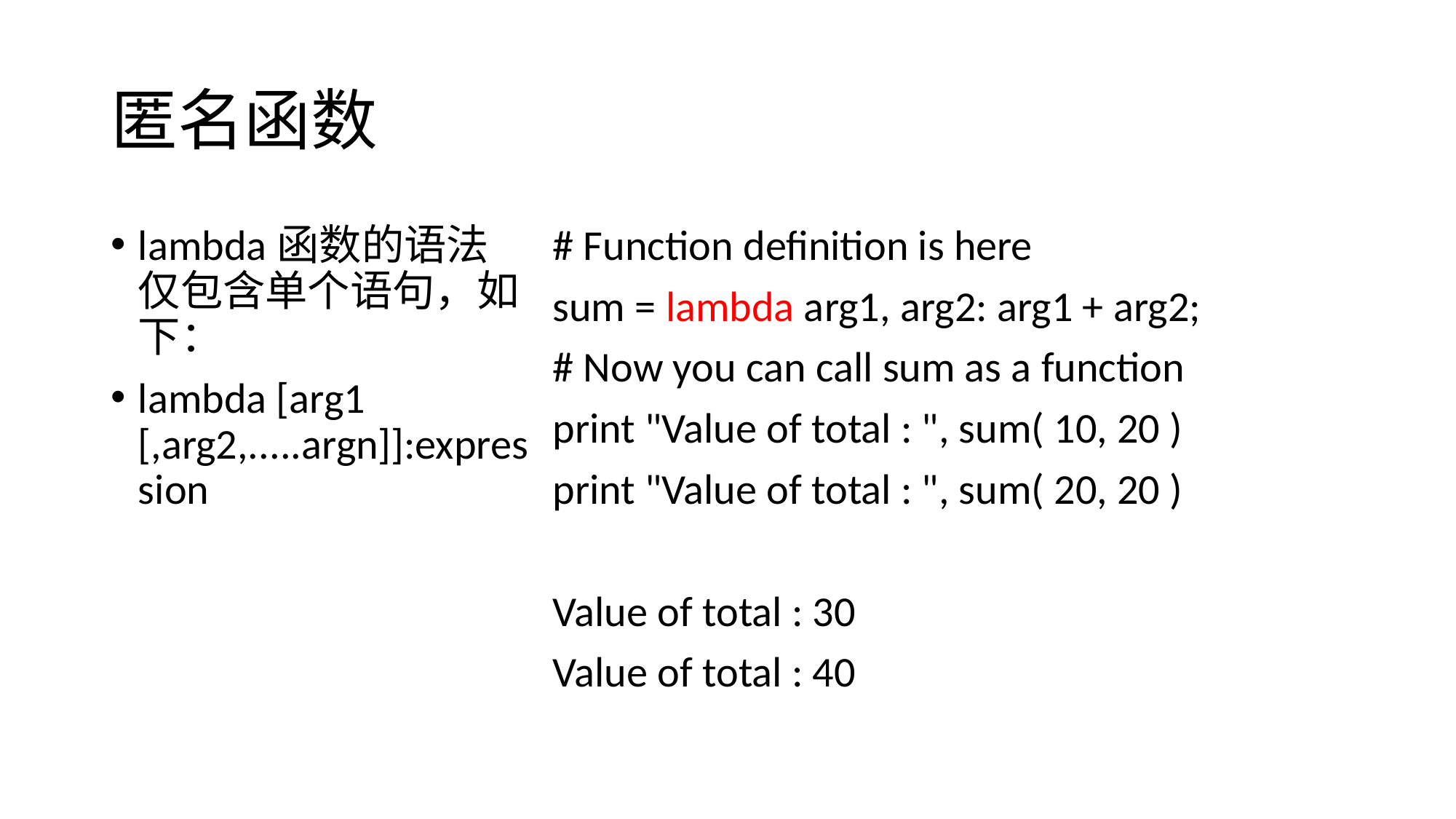

# 匿名函数
lambda函数的语法仅包含单个语句，如下：
lambda [arg1 [,arg2,.....argn]]:expression
# Function definition is here
sum = lambda arg1, arg2: arg1 + arg2;
# Now you can call sum as a function
print "Value of total : ", sum( 10, 20 )
print "Value of total : ", sum( 20, 20 )

Value of total : 30
Value of total : 40